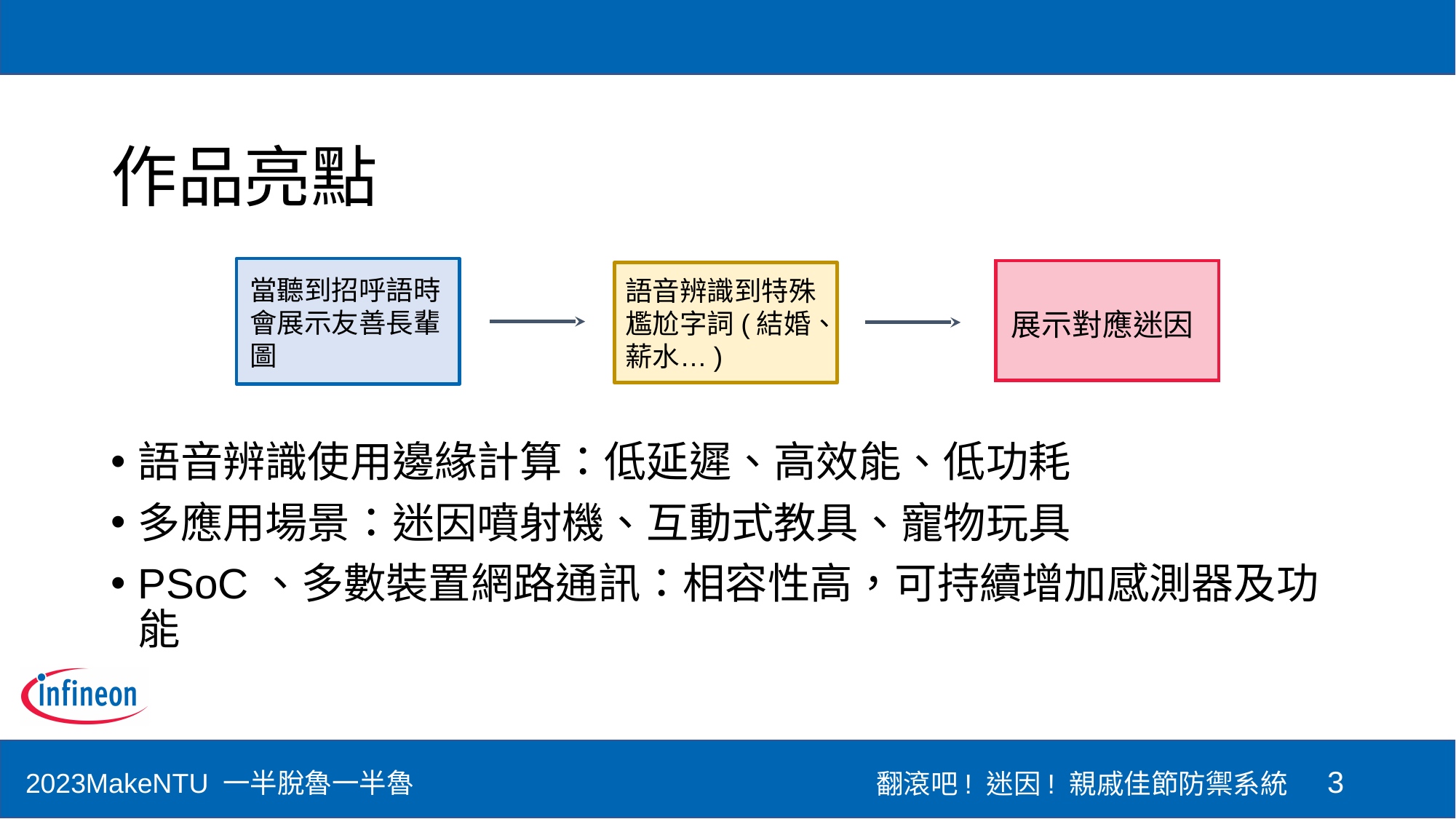

# 作品亮點

當聽到招呼語時會展示友善長輩圖
語音辨識到特殊尷尬字詞(結婚、薪水…)
展示對應迷因
語音辨識使用邊緣計算：低延遲、高效能、低功耗
多應用場景：迷因噴射機、互動式教具、寵物玩具
PSoC、多數裝置網路通訊：相容性高，可持續增加感測器及功能

3